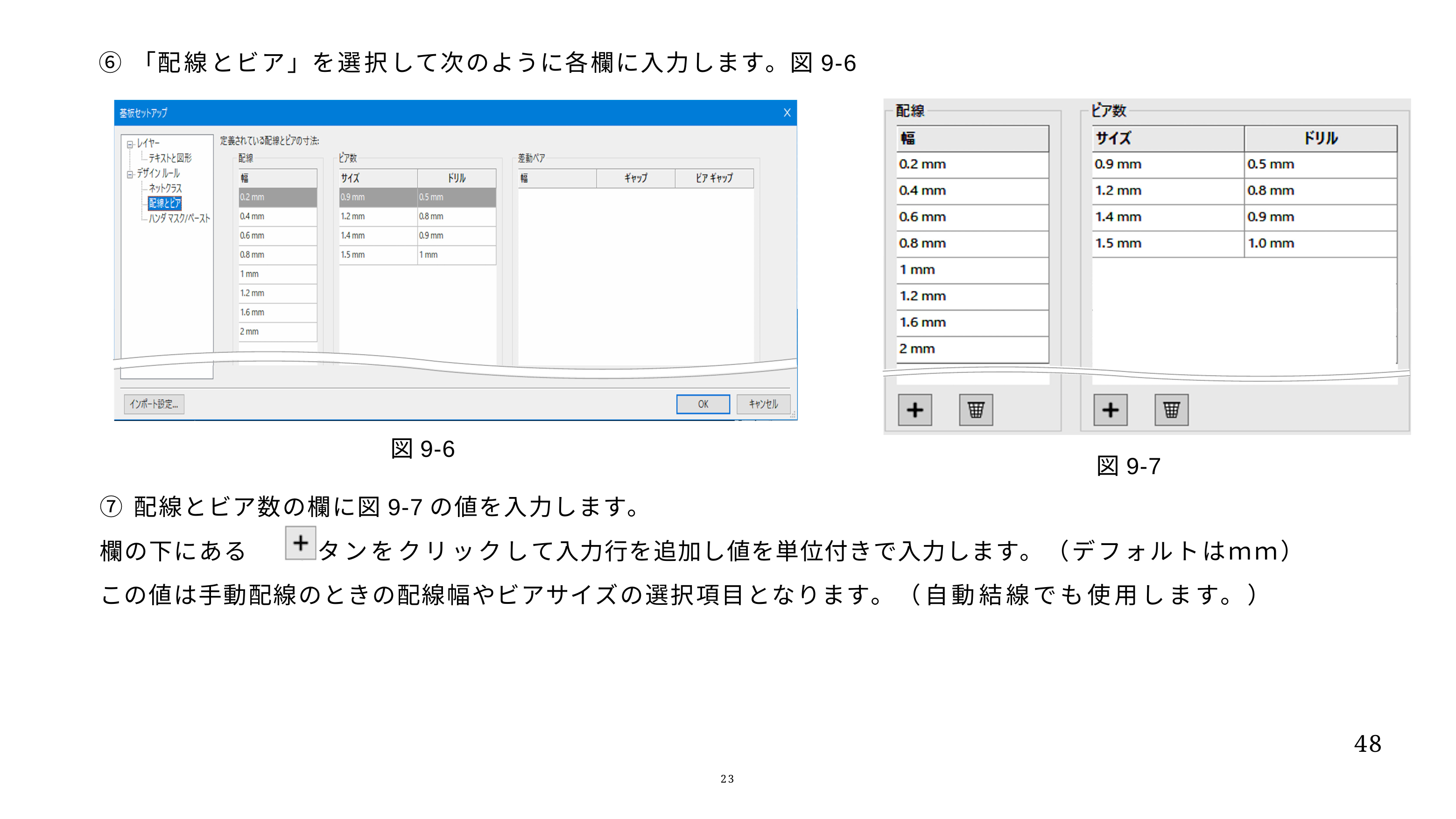

⑥ 「配線とビア」を選択して次のように各欄に入力します。図9-6

図9-6
図9-7
⑦ 配線とビア数の欄に図9-7の値を入力します。
欄の下にある	　ボタンをクリックして入力行を追加し値を単位付きで入力します。（デフォルトはｍｍ）
この値は手動配線のときの配線幅やビアサイズの選択項目となります。（自動結線でも使用します。）

48
23
48